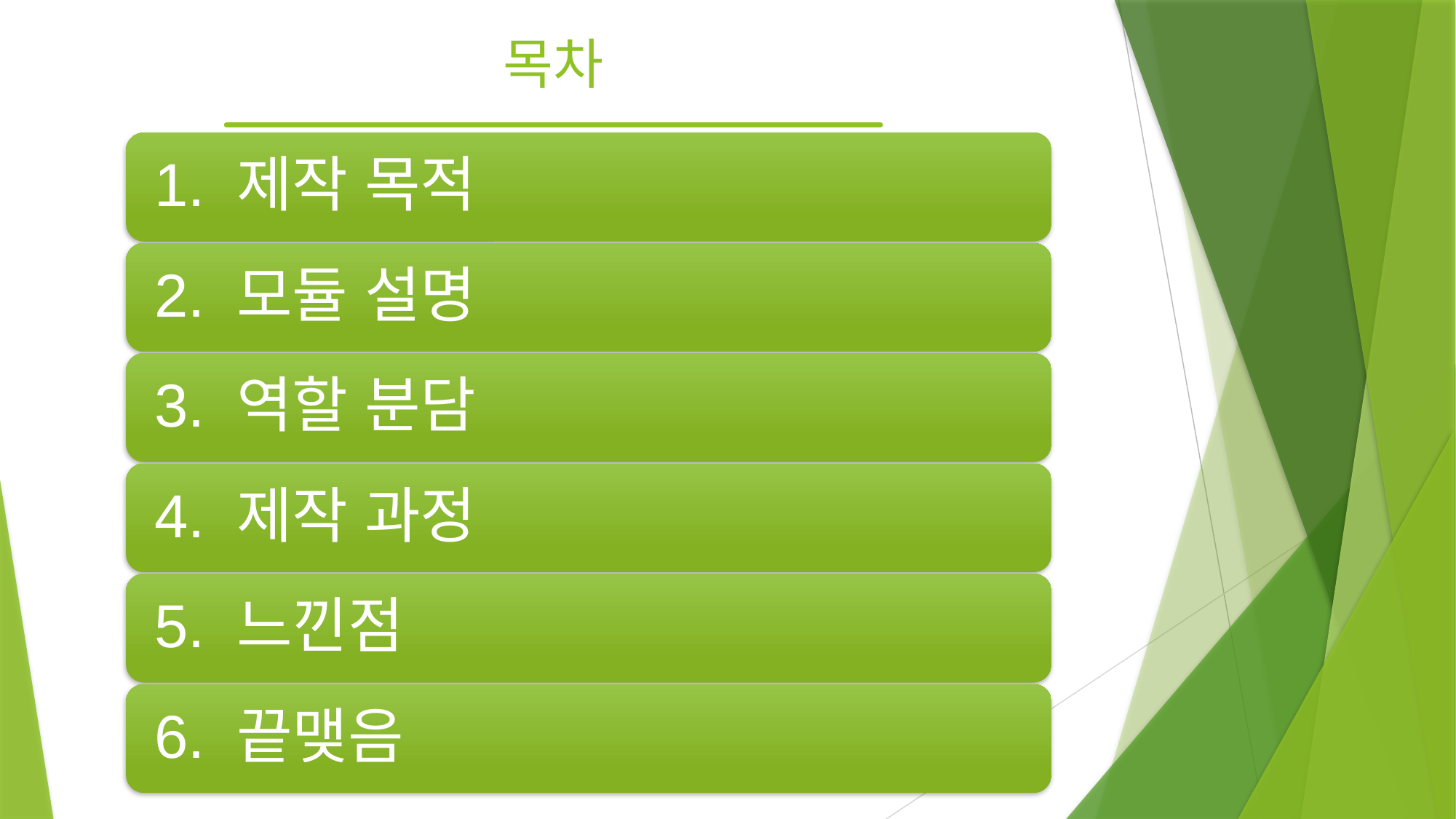

# 목차
1. 제작 목적
2. 모듈 설명
3. 역할 분담
4. 제작 과정
5. 느낀점
6. 끝맺음